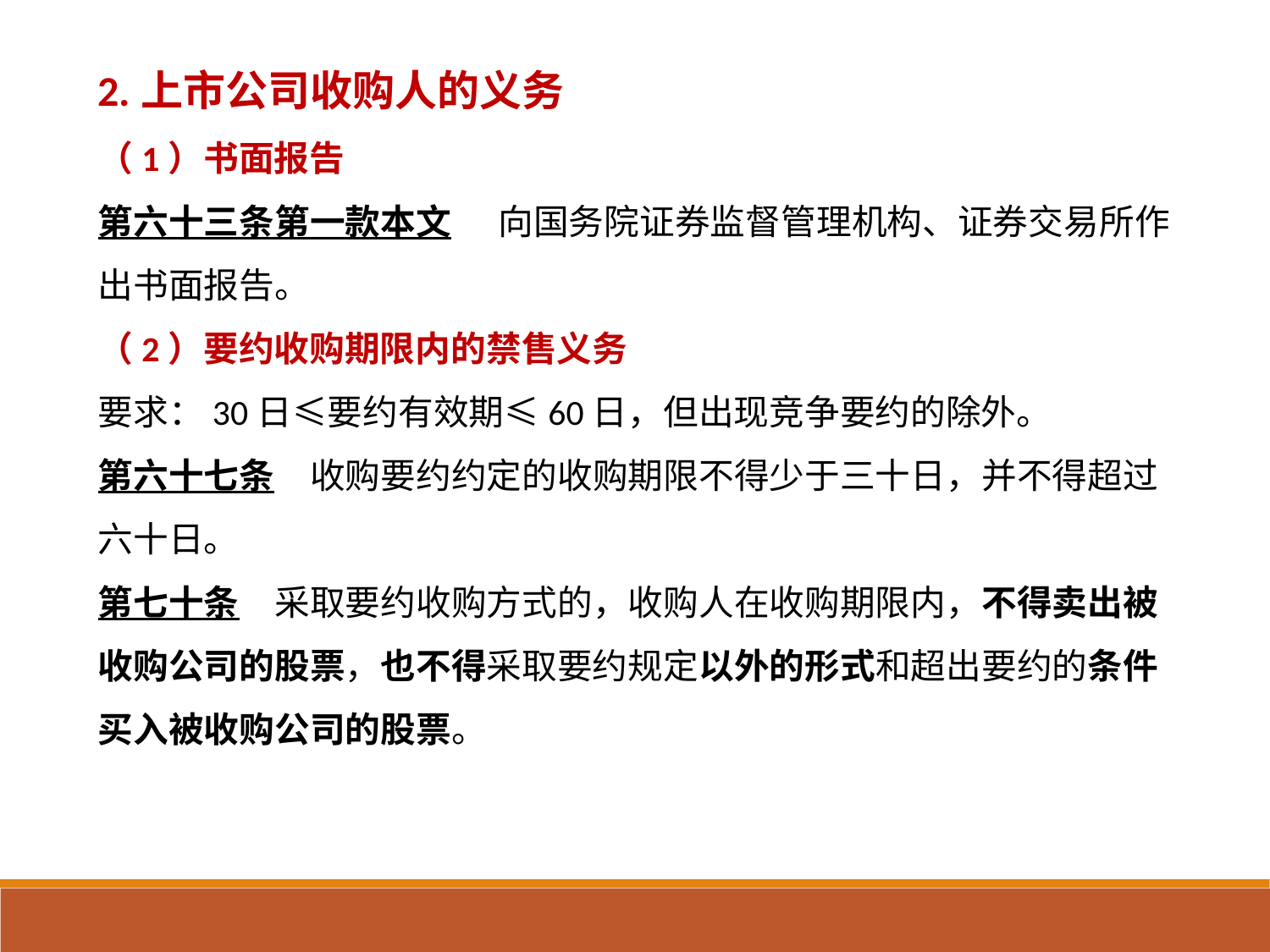

2.上市公司收购人的义务
（1）书面报告
第六十三条第一款本文      向国务院证券监督管理机构、证券交易所作出书面报告。
（2）要约收购期限内的禁售义务
要求：30日≤要约有效期≤60日，但出现竞争要约的除外。
第六十七条　收购要约约定的收购期限不得少于三十日，并不得超过六十日。
第七十条　采取要约收购方式的，收购人在收购期限内，不得卖出被收购公司的股票，也不得采取要约规定以外的形式和超出要约的条件买入被收购公司的股票。